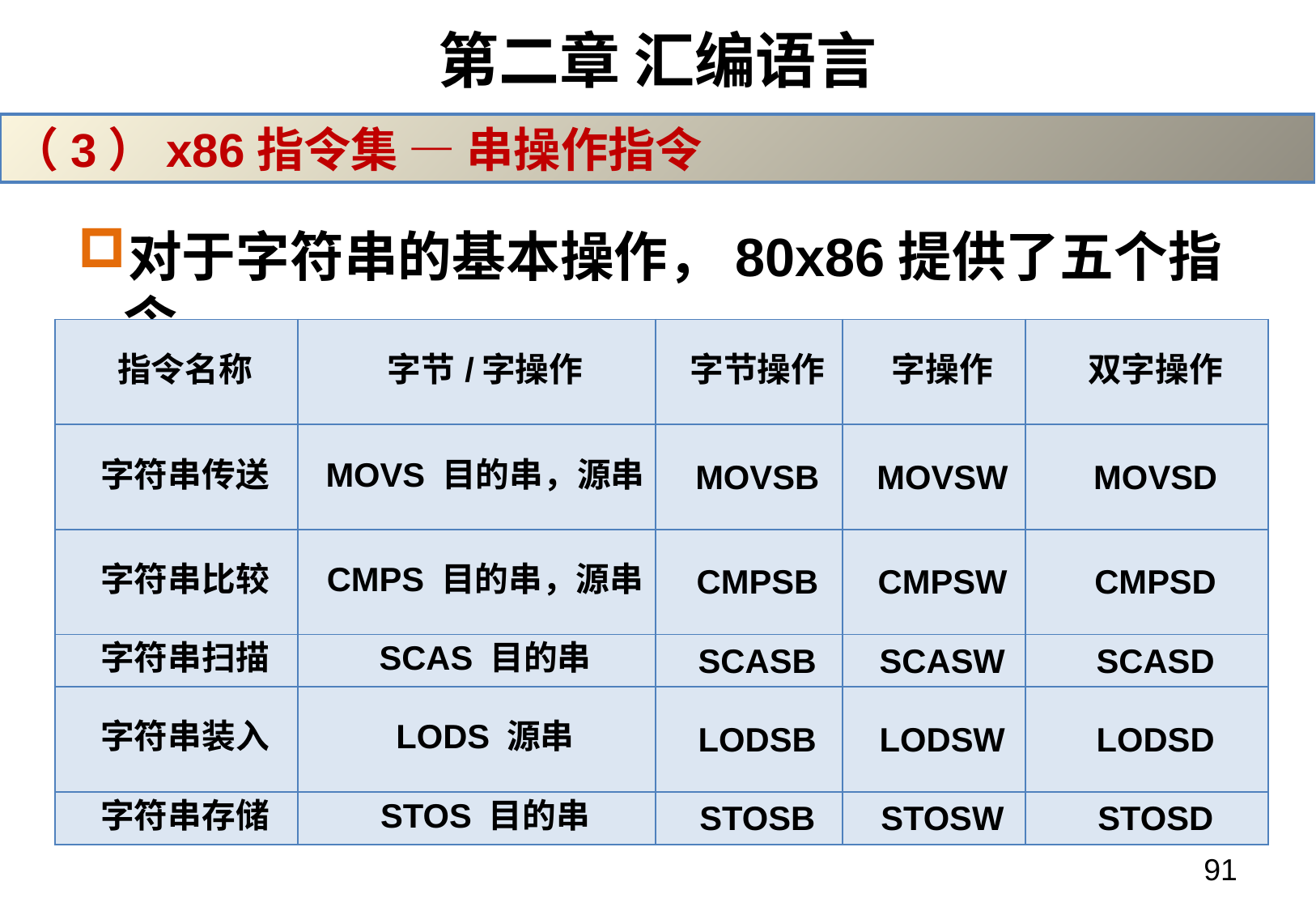

# 第二章 汇编语言
（3）x86指令集 — 串操作指令
对于字符串的基本操作，80x86提供了五个指令
| 指令名称 | 字节/字操作 | 字节操作 | 字操作 | 双字操作 |
| --- | --- | --- | --- | --- |
| 字符串传送 | MOVS 目的串，源串 | MOVSB | MOVSW | MOVSD |
| 字符串比较 | CMPS 目的串，源串 | CMPSB | CMPSW | CMPSD |
| 字符串扫描 | SCAS 目的串 | SCASB | SCASW | SCASD |
| 字符串装入 | LODS 源串 | LODSB | LODSW | LODSD |
| 字符串存储 | STOS 目的串 | STOSB | STOSW | STOSD |
91